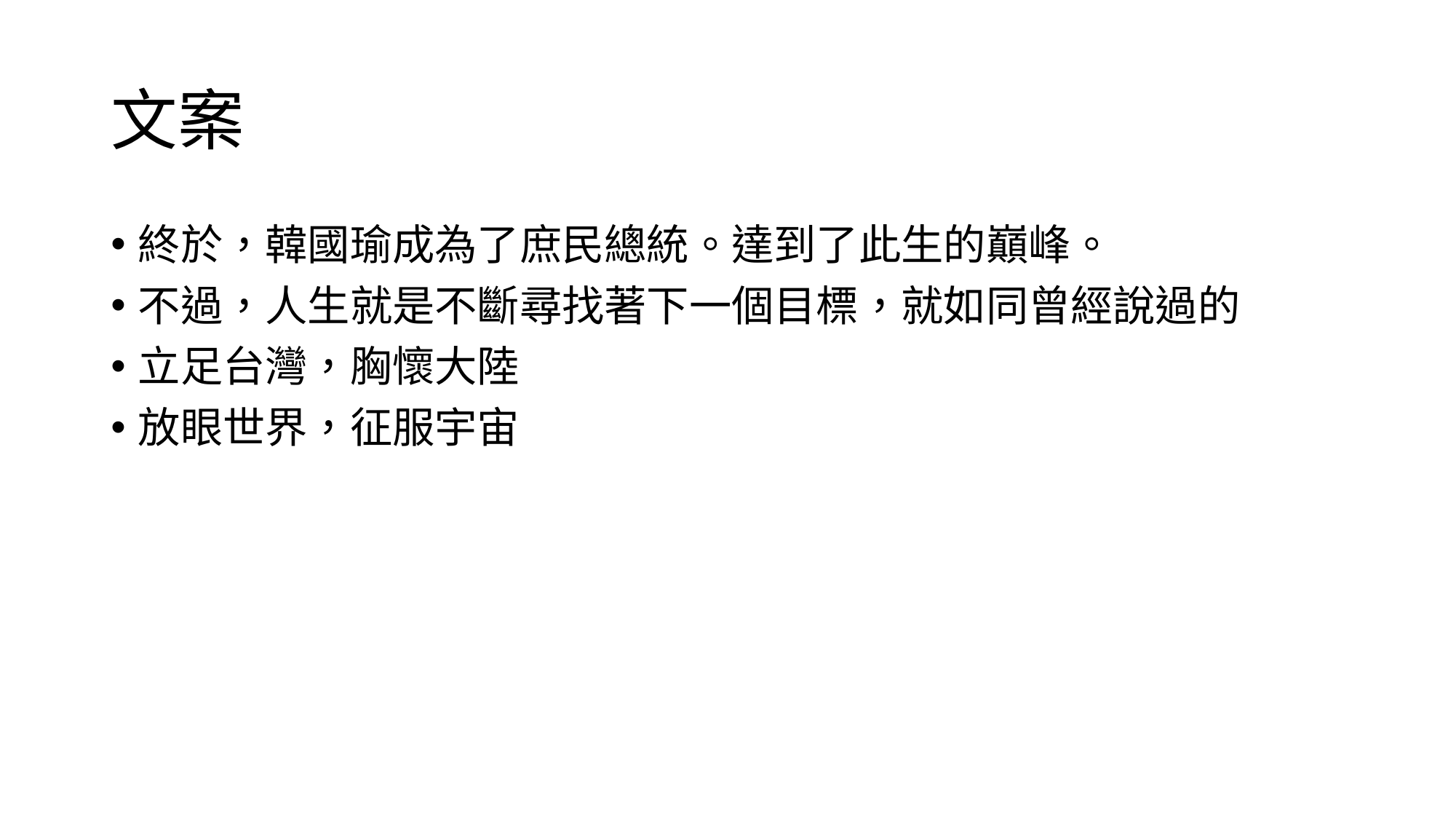

# 文案
終於，韓國瑜成為了庶民總統。達到了此生的巔峰。
不過，人生就是不斷尋找著下一個目標，就如同曾經說過的
立足台灣，胸懷大陸
放眼世界，征服宇宙